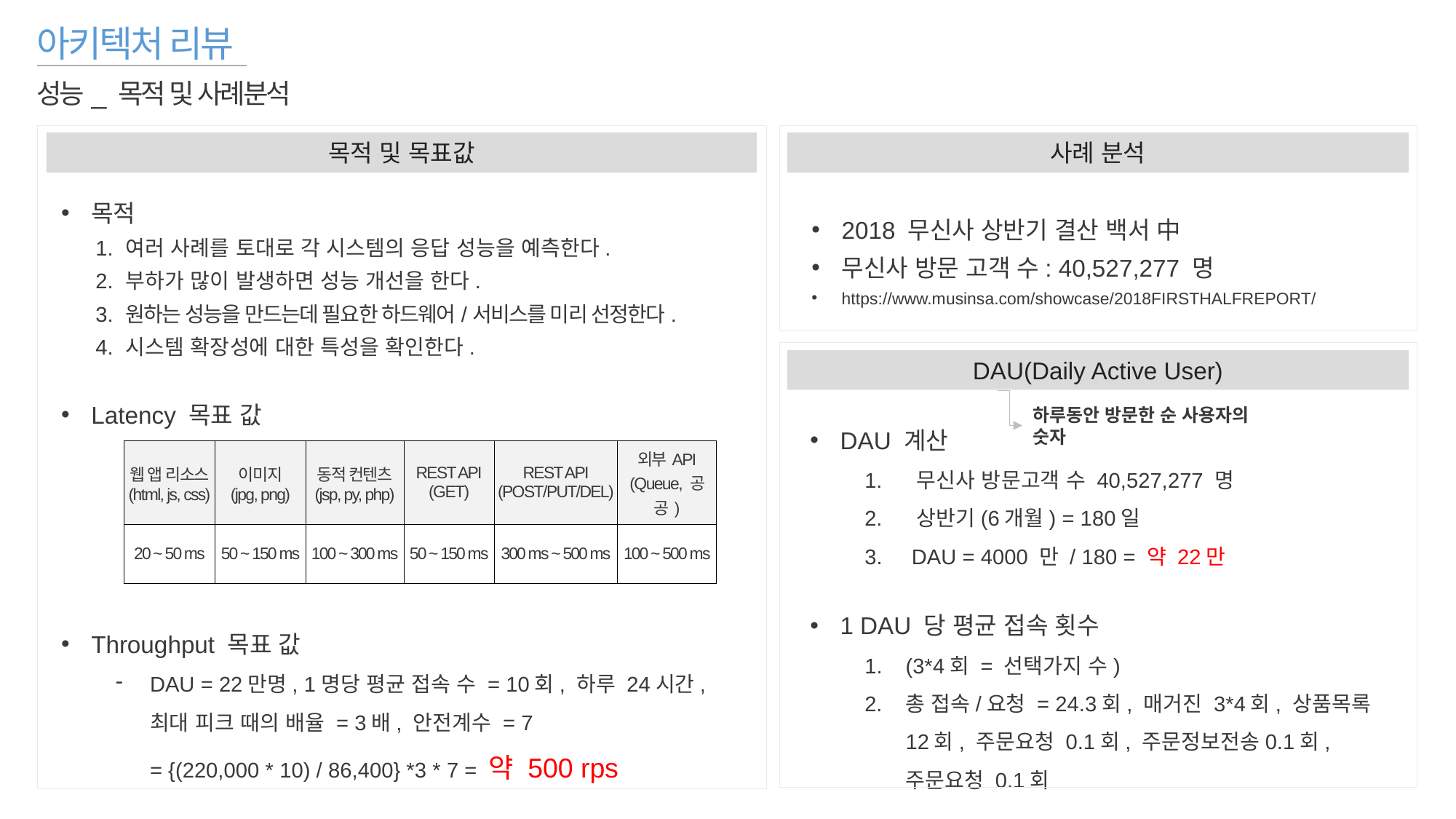

아키텍처 리뷰
성능_ 목적 및 사례분석

목적 및 목표값
사례 분석
목적
여러 사례를 토대로 각 시스템의 응답 성능을 예측한다.
부하가 많이 발생하면 성능 개선을 한다.
원하는 성능을 만드는데 필요한 하드웨어/서비스를 미리 선정한다.
시스템 확장성에 대한 특성을 확인한다.
2018 무신사 상반기 결산 백서 中
무신사 방문 고객 수: 40,527,277 명
https://www.musinsa.com/showcase/2018FIRSTHALFREPORT/

DAU(Daily Active User)
Latency 목표 값

하루동안 방문한 순 사용자의 숫자
DAU 계산
 무신사 방문고객 수 40,527,277 명
 상반기(6개월) = 180일
 DAU = 4000 만 / 180 = 약 22만

1 DAU 당 평균 접속 횟수
(3*4회 = 선택가지 수)
총 접속/요청 = 24.3회, 매거진 3*4회, 상품목록 12회, 주문요청 0.1회, 주문정보전송0.1회, 주문요청 0.1회
| 웹 앱 리소스 (html, js, css) | 이미지 (jpg, png) | 동적 컨텐츠 (jsp, py, php) | REST API (GET) | REST API (POST/PUT/DEL) | 외부API (Queue, 공공) |
| --- | --- | --- | --- | --- | --- |
| 20 ~ 50 ms | 50 ~ 150 ms | 100 ~ 300 ms | 50 ~ 150 ms | 300 ms ~ 500 ms | 100 ~ 500 ms |
Throughput 목표 값
DAU = 22만명, 1명당 평균 접속 수 = 10회, 하루 24시간, 최대 피크 때의 배율 = 3배, 안전계수 = 7
= {(220,000 * 10) / 86,400} *3 * 7 = 약 500 rps